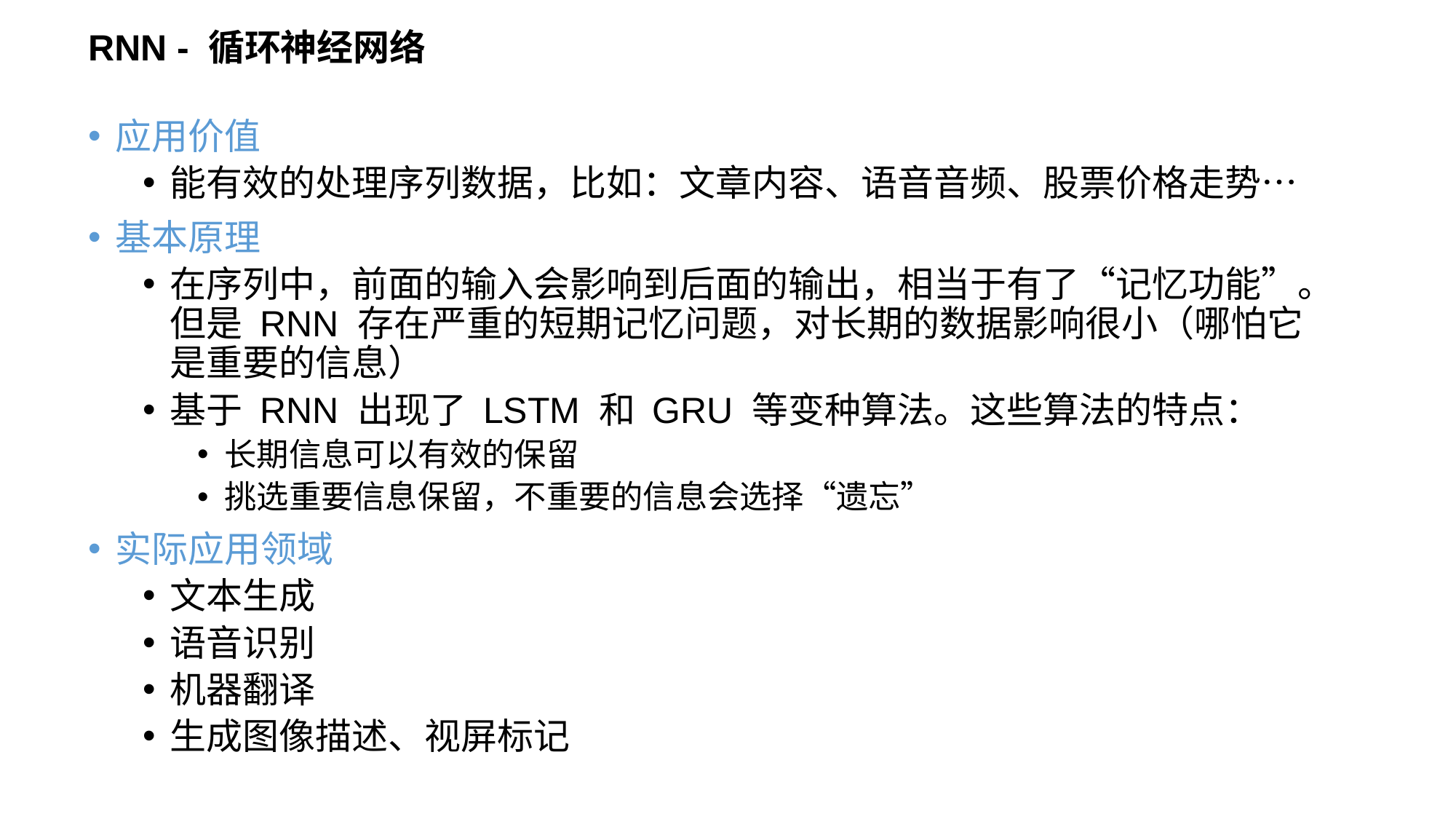

# RNN - 循环神经网络
应用价值
能有效的处理序列数据，比如：文章内容、语音音频、股票价格走势…
基本原理
在序列中，前面的输入会影响到后面的输出，相当于有了“记忆功能”。但是 RNN 存在严重的短期记忆问题，对长期的数据影响很小（哪怕它是重要的信息）
基于 RNN 出现了 LSTM 和 GRU 等变种算法。这些算法的特点：
长期信息可以有效的保留
挑选重要信息保留，不重要的信息会选择“遗忘”
实际应用领域
文本生成
语音识别
机器翻译
生成图像描述、视屏标记